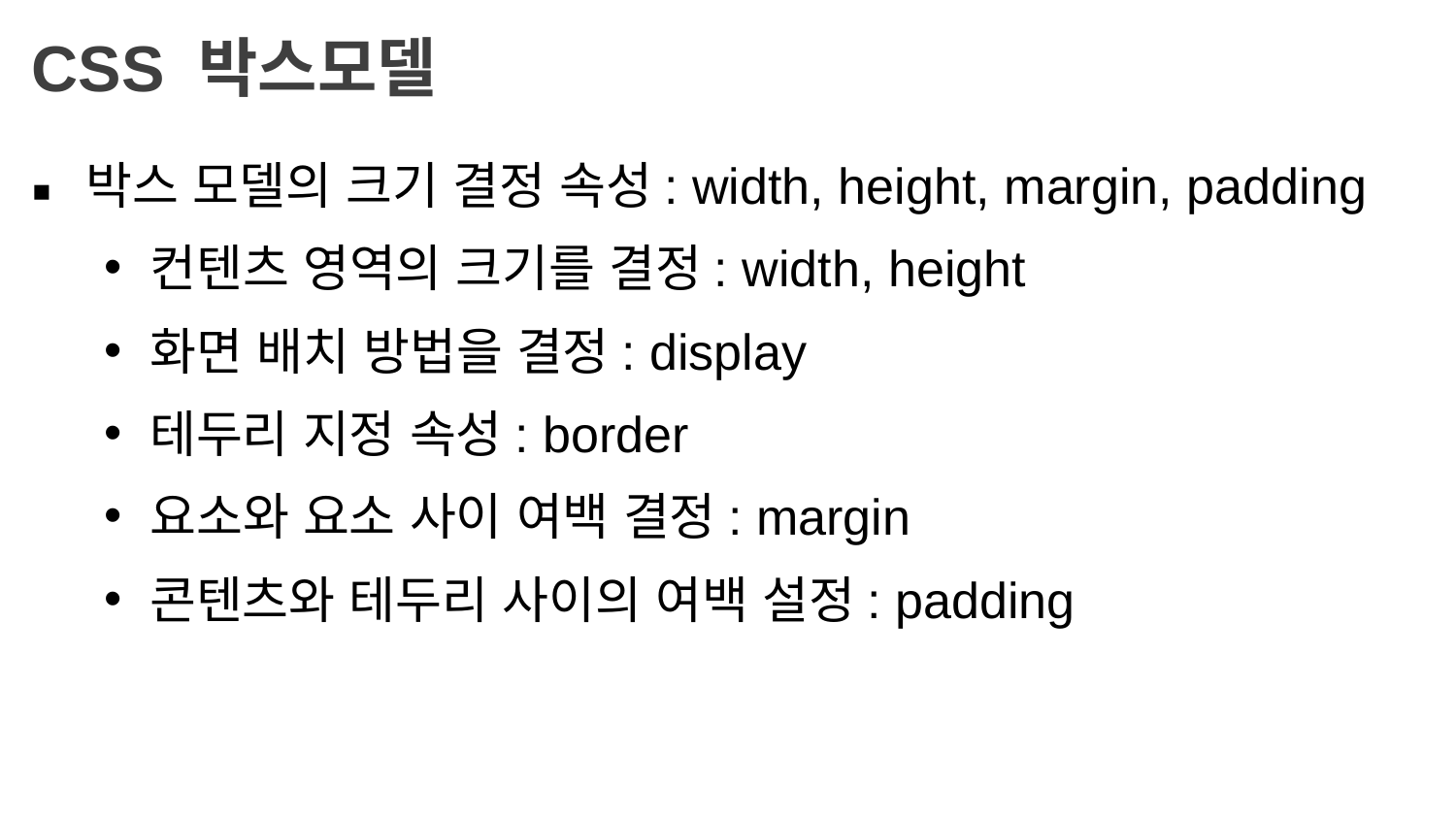

CSS 박스모델
박스 모델의 크기 결정 속성: width, height, margin, padding
컨텐츠 영역의 크기를 결정: width, height
화면 배치 방법을 결정: display
테두리 지정 속성: border
요소와 요소 사이 여백 결정: margin
콘텐츠와 테두리 사이의 여백 설정: padding